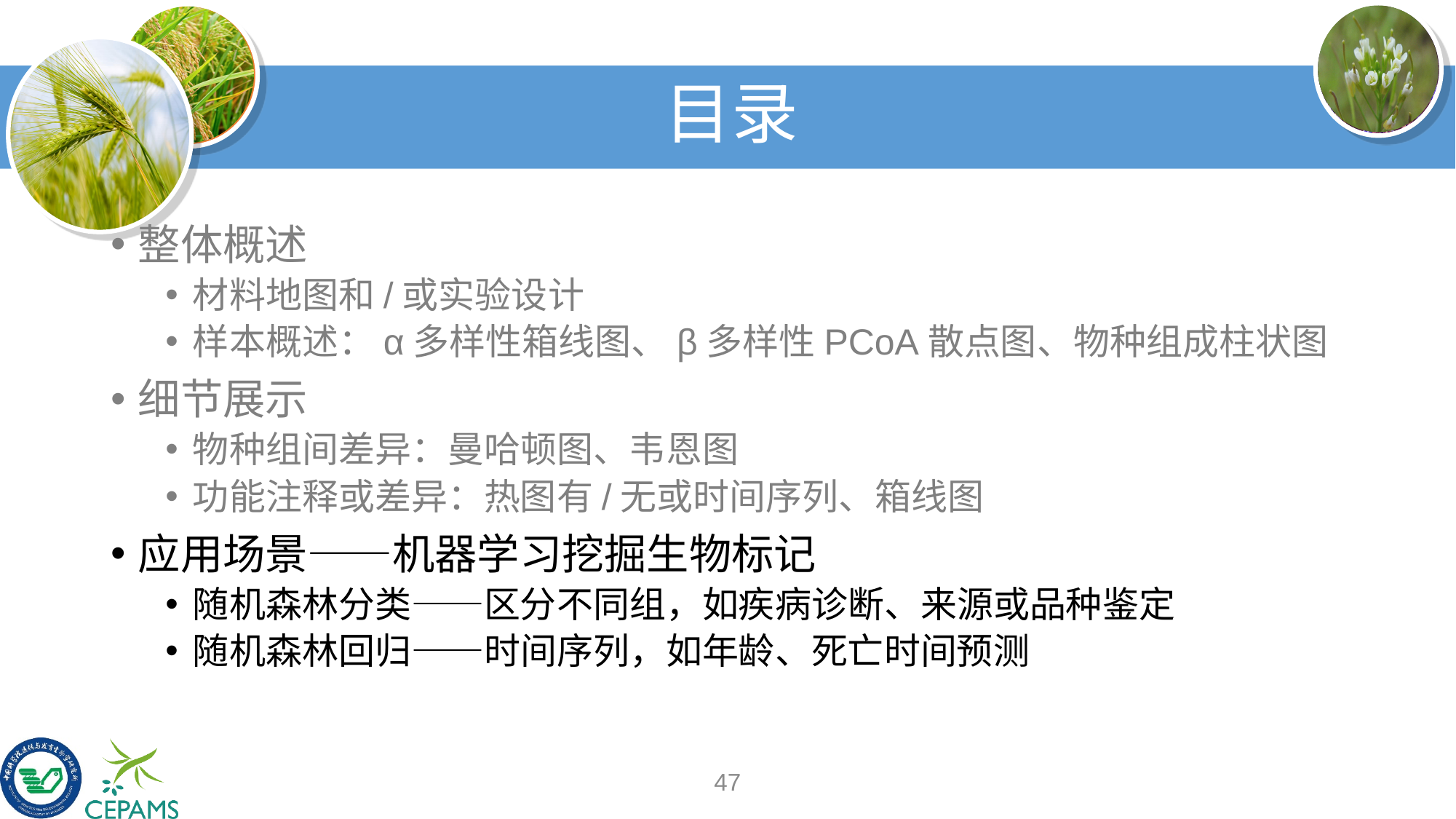

# 目录
整体概述
材料地图和/或实验设计
样本概述：α多样性箱线图、β多样性PCoA散点图、物种组成柱状图
细节展示
物种组间差异：曼哈顿图、韦恩图
功能注释或差异：热图有/无或时间序列、箱线图
应用场景——机器学习挖掘生物标记
随机森林分类——区分不同组，如疾病诊断、来源或品种鉴定
随机森林回归——时间序列，如年龄、死亡时间预测
47